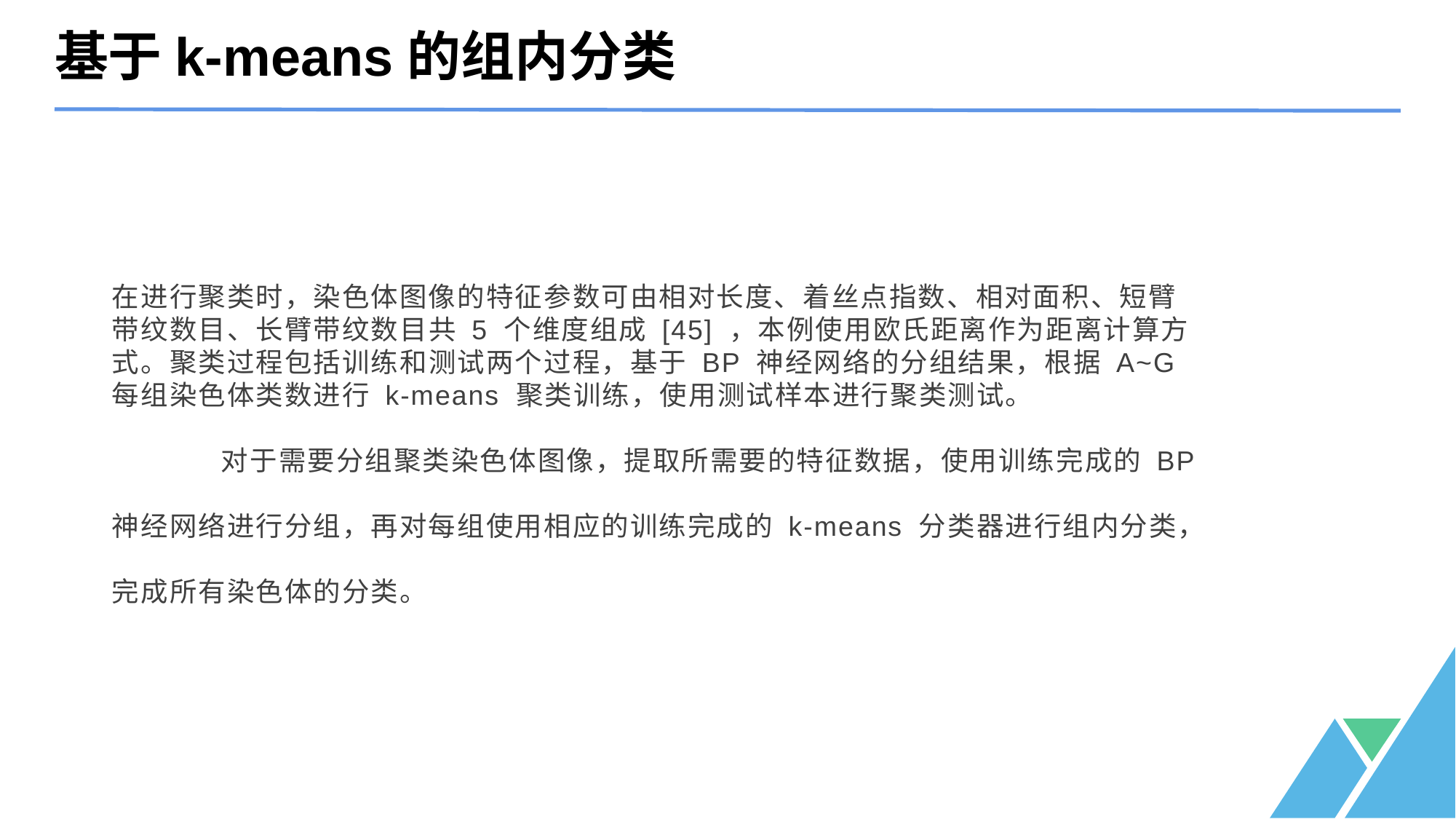

基于k-means的组内分类
在进行聚类时，染色体图像的特征参数可由相对长度、着丝点指数、相对面积、短臂带纹数目、长臂带纹数目共 5 个维度组成 [45] ，本例使用欧氏距离作为距离计算方式。聚类过程包括训练和测试两个过程，基于 BP 神经网络的分组结果，根据 A~G每组染色体类数进行 k-means 聚类训练，使用测试样本进行聚类测试。
	对于需要分组聚类染色体图像，提取所需要的特征数据，使用训练完成的 BP神经网络进行分组，再对每组使用相应的训练完成的 k-means 分类器进行组内分类，完成所有染色体的分类。